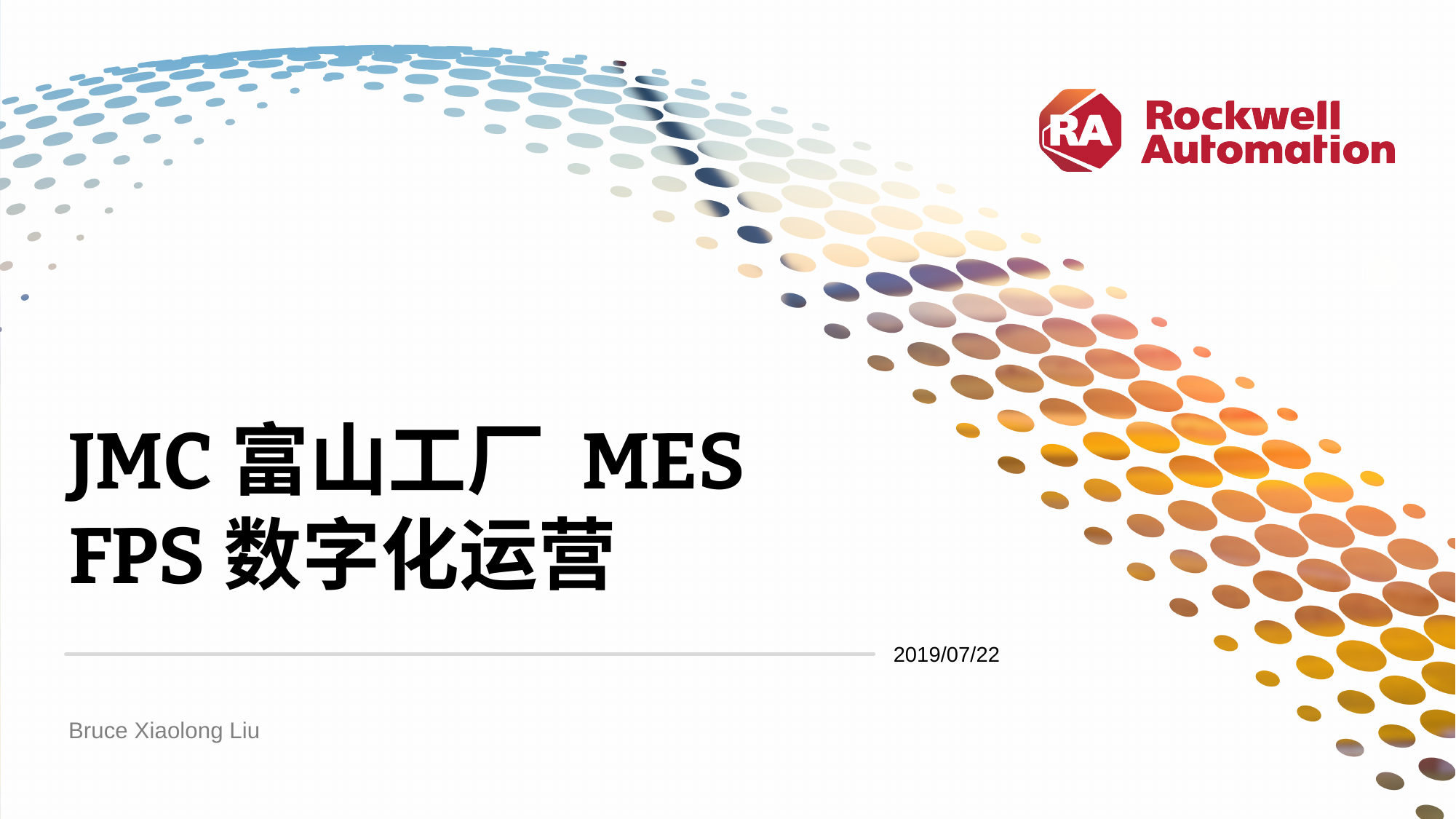

# JMC富山工厂 MES FPS数字化运营
2019/07/22
Bruce Xiaolong Liu